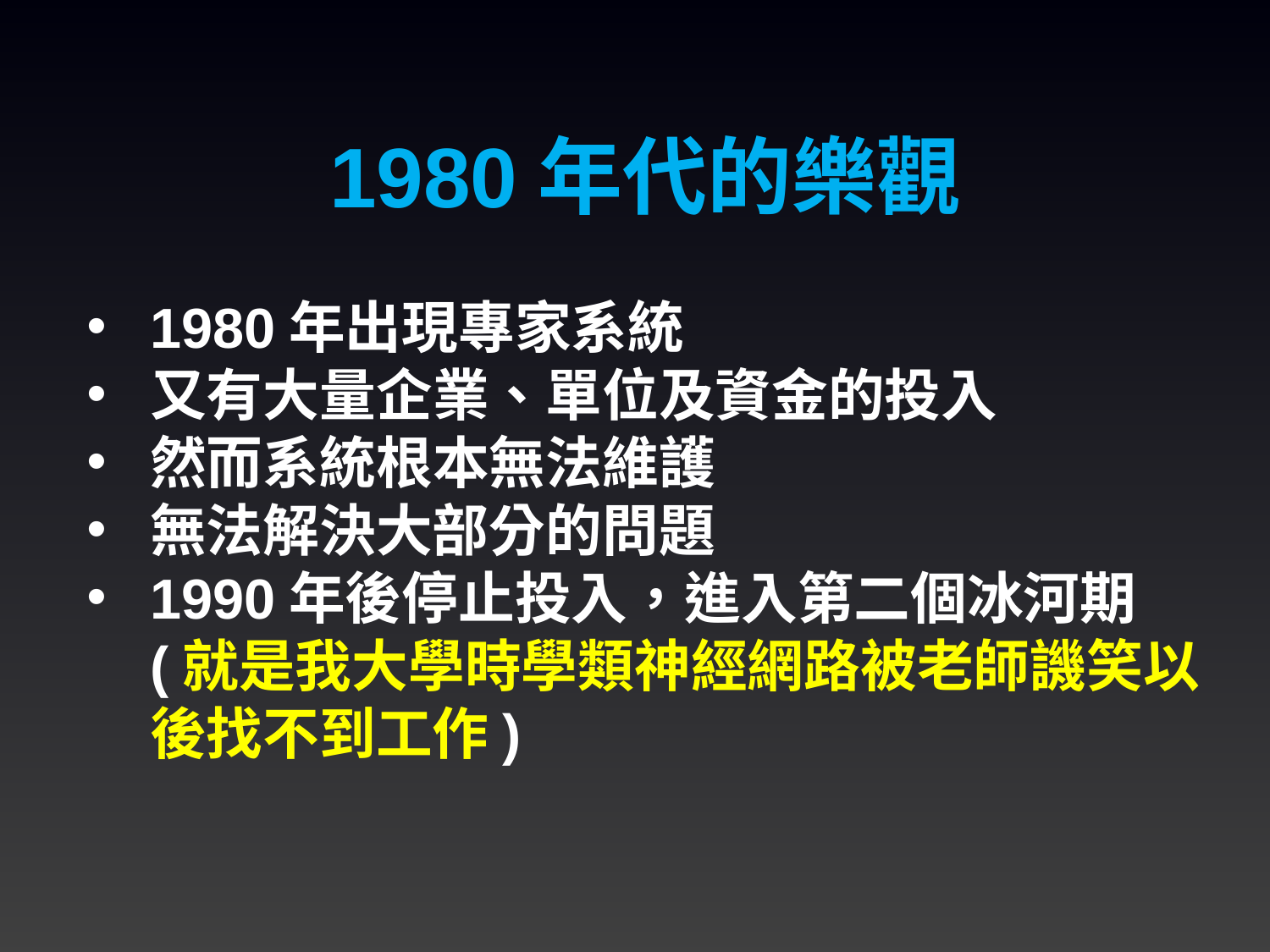

1980年代的樂觀
1980年出現專家系統
又有大量企業、單位及資金的投入
然而系統根本無法維護
無法解決大部分的問題
1990年後停止投入，進入第二個冰河期(就是我大學時學類神經網路被老師譏笑以後找不到工作)